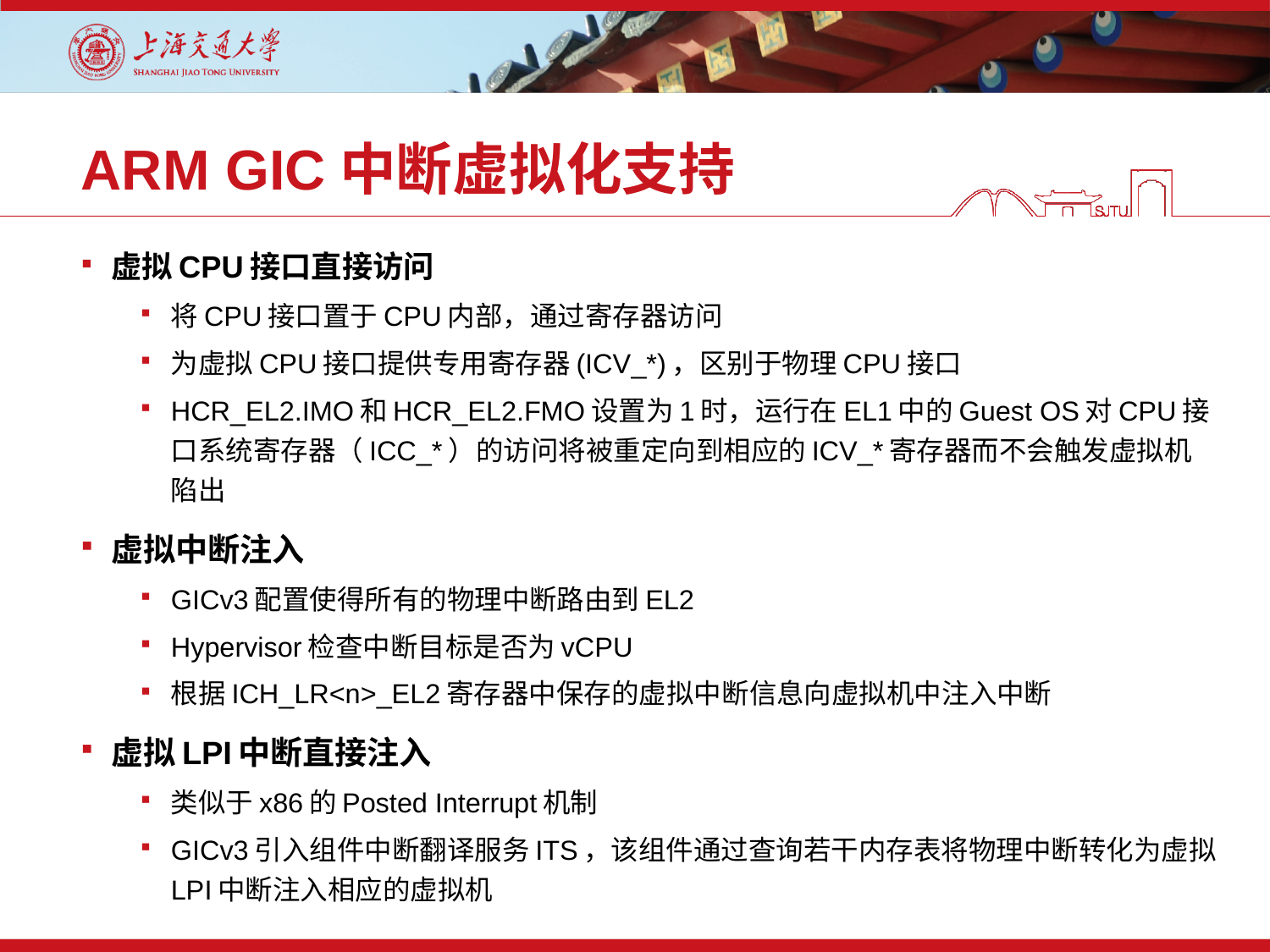

# ARM GIC中断虚拟化支持
虚拟CPU接口直接访问
将CPU接口置于CPU内部，通过寄存器访问
为虚拟CPU接口提供专用寄存器(ICV_*)，区别于物理CPU接口
HCR_EL2.IMO和HCR_EL2.FMO设置为1时，运行在EL1中的Guest OS对CPU接口系统寄存器（ICC_*）的访问将被重定向到相应的ICV_*寄存器而不会触发虚拟机陷出
虚拟中断注入
GICv3配置使得所有的物理中断路由到EL2
Hypervisor检查中断目标是否为vCPU
根据ICH_LR<n>_EL2寄存器中保存的虚拟中断信息向虚拟机中注入中断
虚拟LPI中断直接注入
类似于x86的Posted Interrupt机制
GICv3引入组件中断翻译服务ITS，该组件通过查询若干内存表将物理中断转化为虚拟LPI中断注入相应的虚拟机